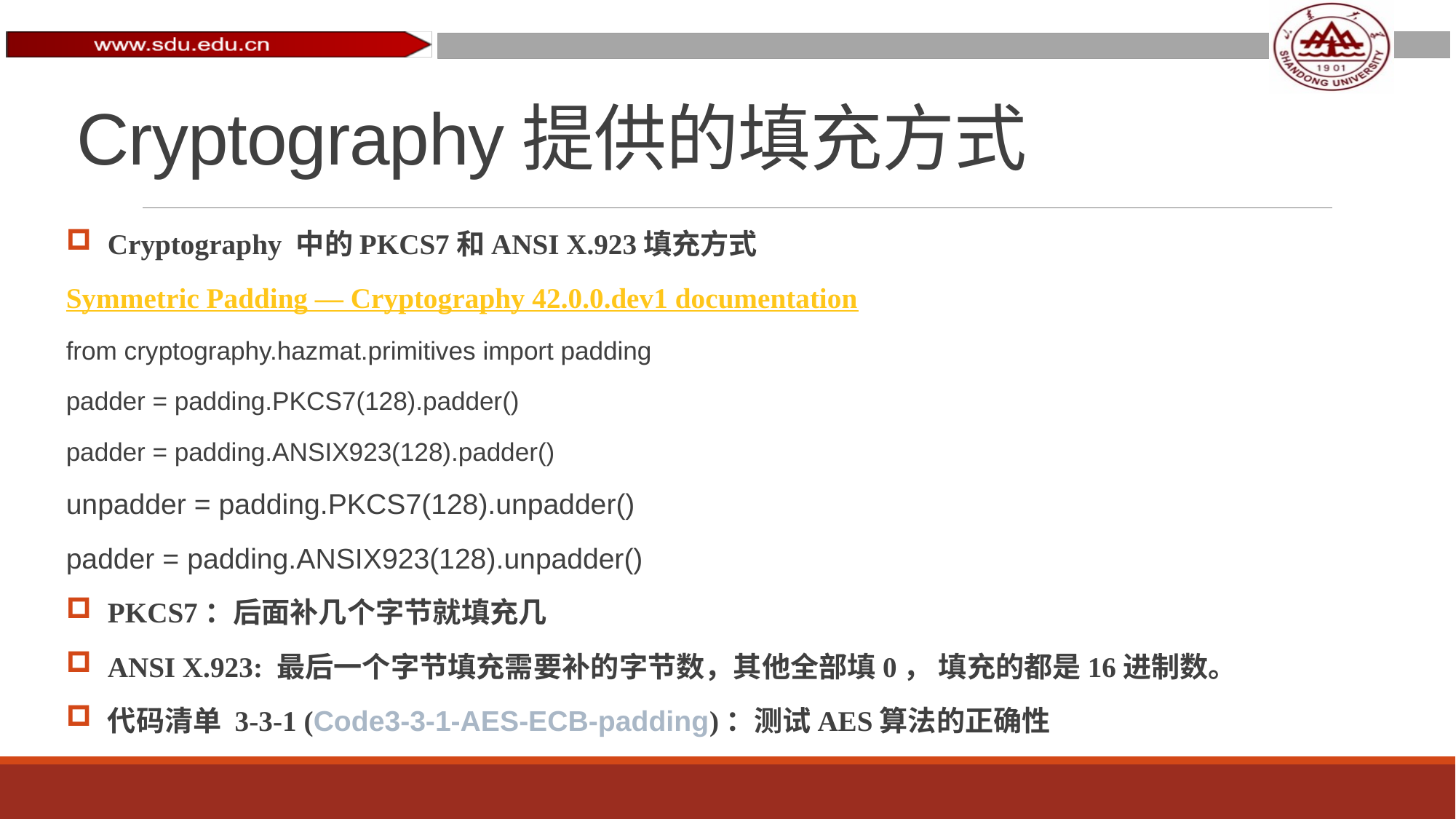

# Cryptography提供的填充方式
Cryptography 中的PKCS7和ANSI X.923填充方式
Symmetric Padding — Cryptography 42.0.0.dev1 documentation
from cryptography.hazmat.primitives import padding
padder = padding.PKCS7(128).padder()
padder = padding.ANSIX923(128).padder()
unpadder = padding.PKCS7(128).unpadder()
padder = padding.ANSIX923(128).unpadder()
PKCS7：后面补几个字节就填充几
ANSI X.923: 最后一个字节填充需要补的字节数，其他全部填0， 填充的都是16进制数。
代码清单 3-3-1 (Code3-3-1-AES-ECB-padding)：测试AES算法的正确性